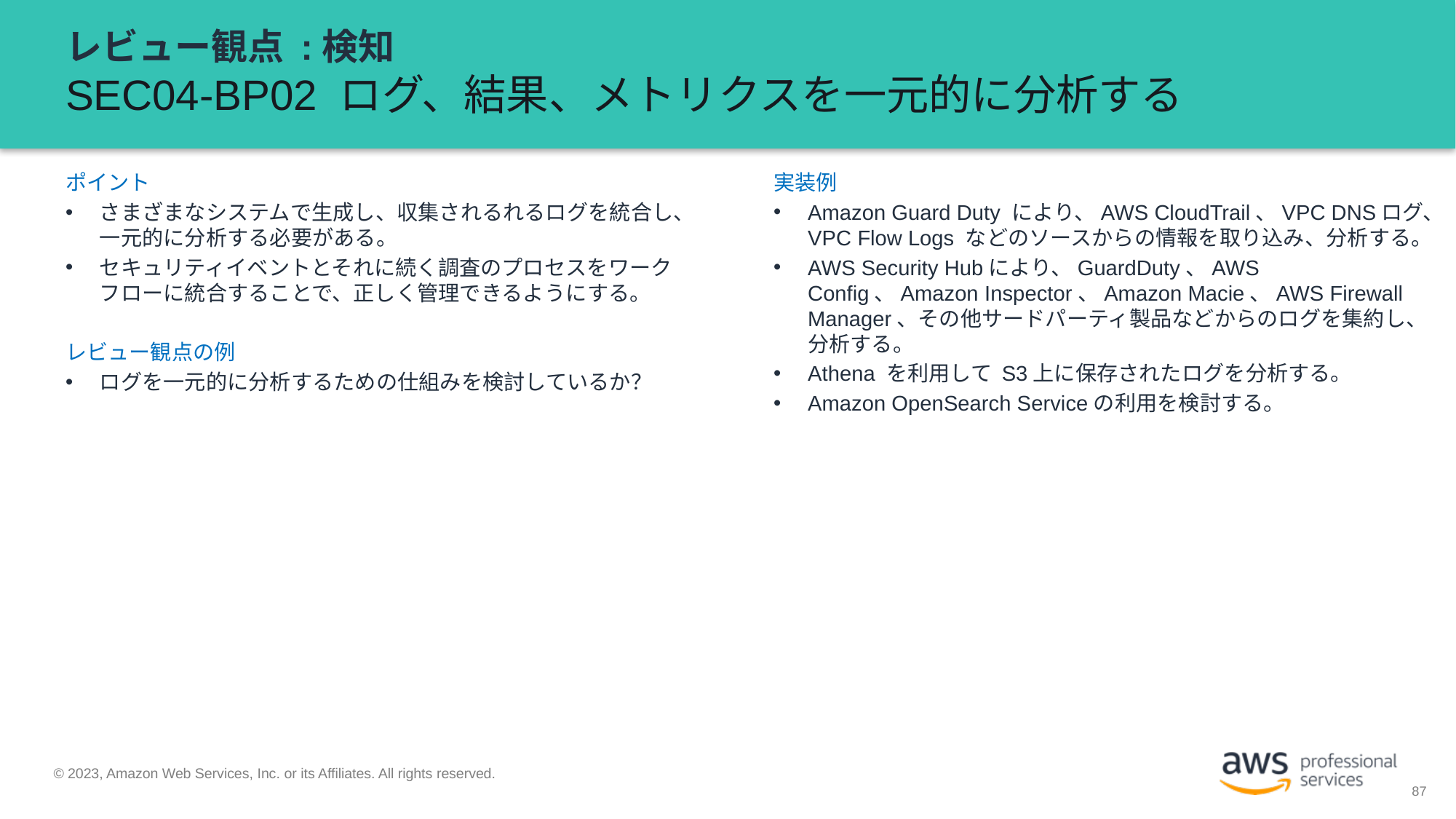

# レビュー観点 :検知 SEC04-BP02 ログ、結果、メトリクスを一元的に分析する
実装例
Amazon Guard Duty により、AWS CloudTrail、VPC DNSログ、VPC Flow Logs などのソースからの情報を取り込み、分析する。
AWS Security Hubにより、GuardDuty、AWS Config、Amazon Inspector、Amazon Macie、AWS Firewall Manager、その他サードパーティ製品などからのログを集約し、分析する。
Athena を利用して S3上に保存されたログを分析する。
Amazon OpenSearch Serviceの利用を検討する。

ポイント
さまざまなシステムで生成し、収集されるれるログを統合し、一元的に分析する必要がある。
セキュリティイベントとそれに続く調査のプロセスをワークフローに統合することで、正しく管理できるようにする。

レビュー観点の例
ログを一元的に分析するための仕組みを検討しているか？